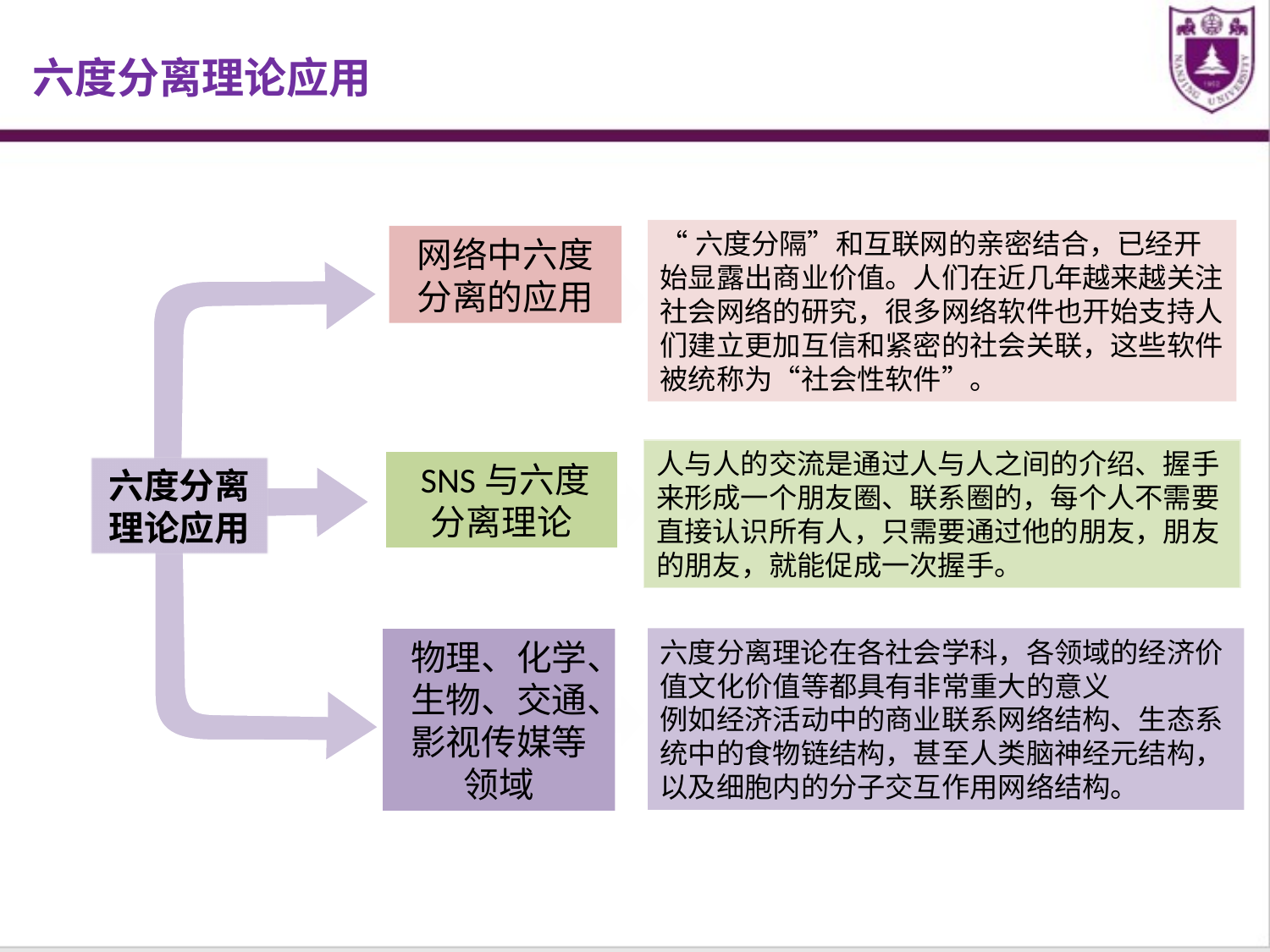

六度分离理论应用
“六度分隔”和互联网的亲密结合，已经开始显露出商业价值。人们在近几年越来越关注社会网络的研究，很多网络软件也开始支持人们建立更加互信和紧密的社会关联，这些软件被统称为“社会性软件”。
网络中六度分离的应用

人与人的交流是通过人与人之间的介绍、握手来形成一个朋友圈、联系圈的，每个人不需要直接认识所有人，只需要通过他的朋友，朋友的朋友，就能促成一次握手。
 SNS与六度分离理论
六度分离理论应用

六度分离理论在各社会学科，各领域的经济价值文化价值等都具有非常重大的意义
例如经济活动中的商业联系网络结构、生态系统中的食物链结构，甚至人类脑神经元结构，以及细胞内的分子交互作用网络结构。
物理、化学、生物、交通、影视传媒等领域